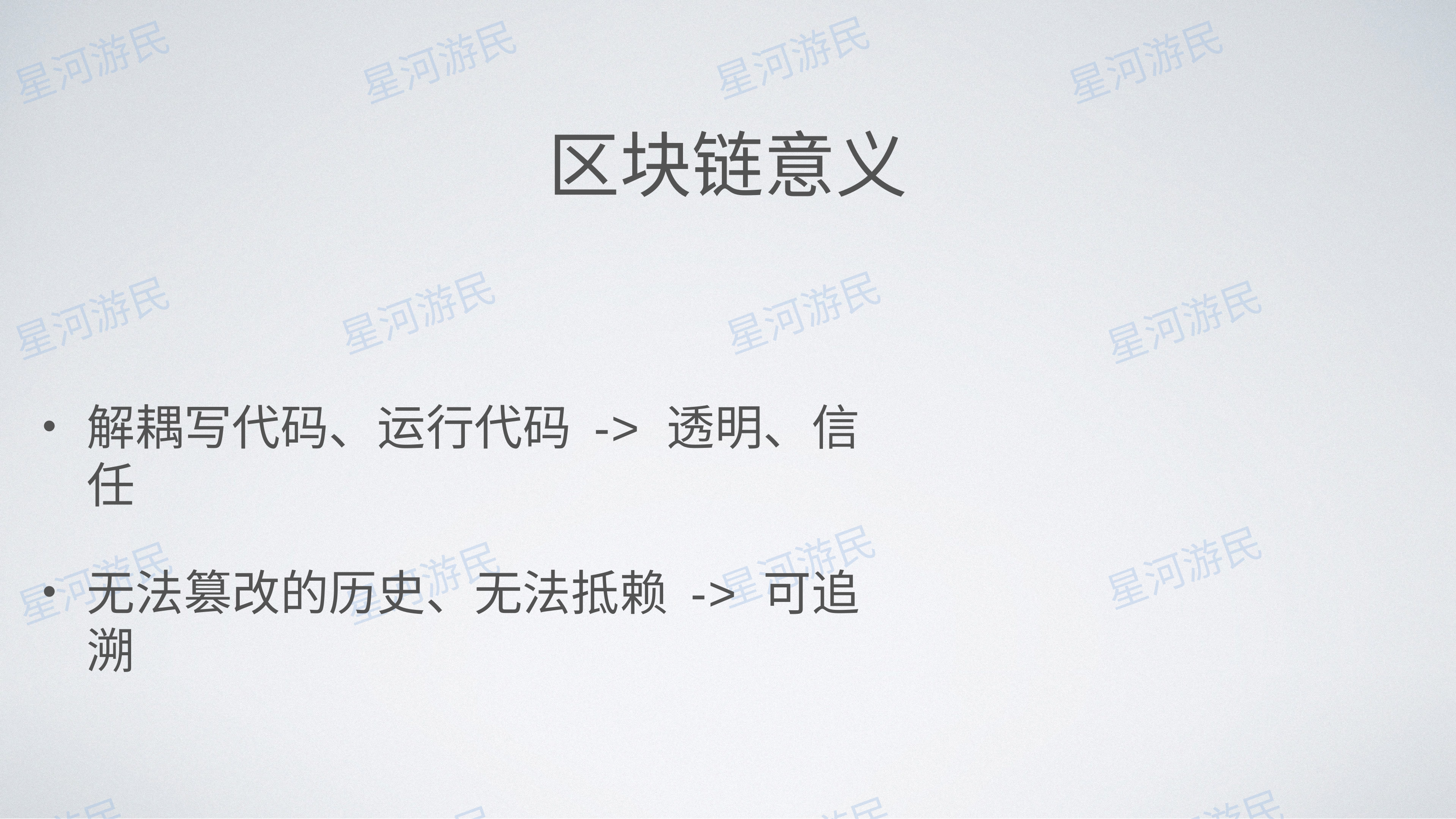

# 区块链意义
解耦写代码、运⾏代码 -> 透明、信任

⽆法篡改的历史、⽆法抵赖 -> 可追溯